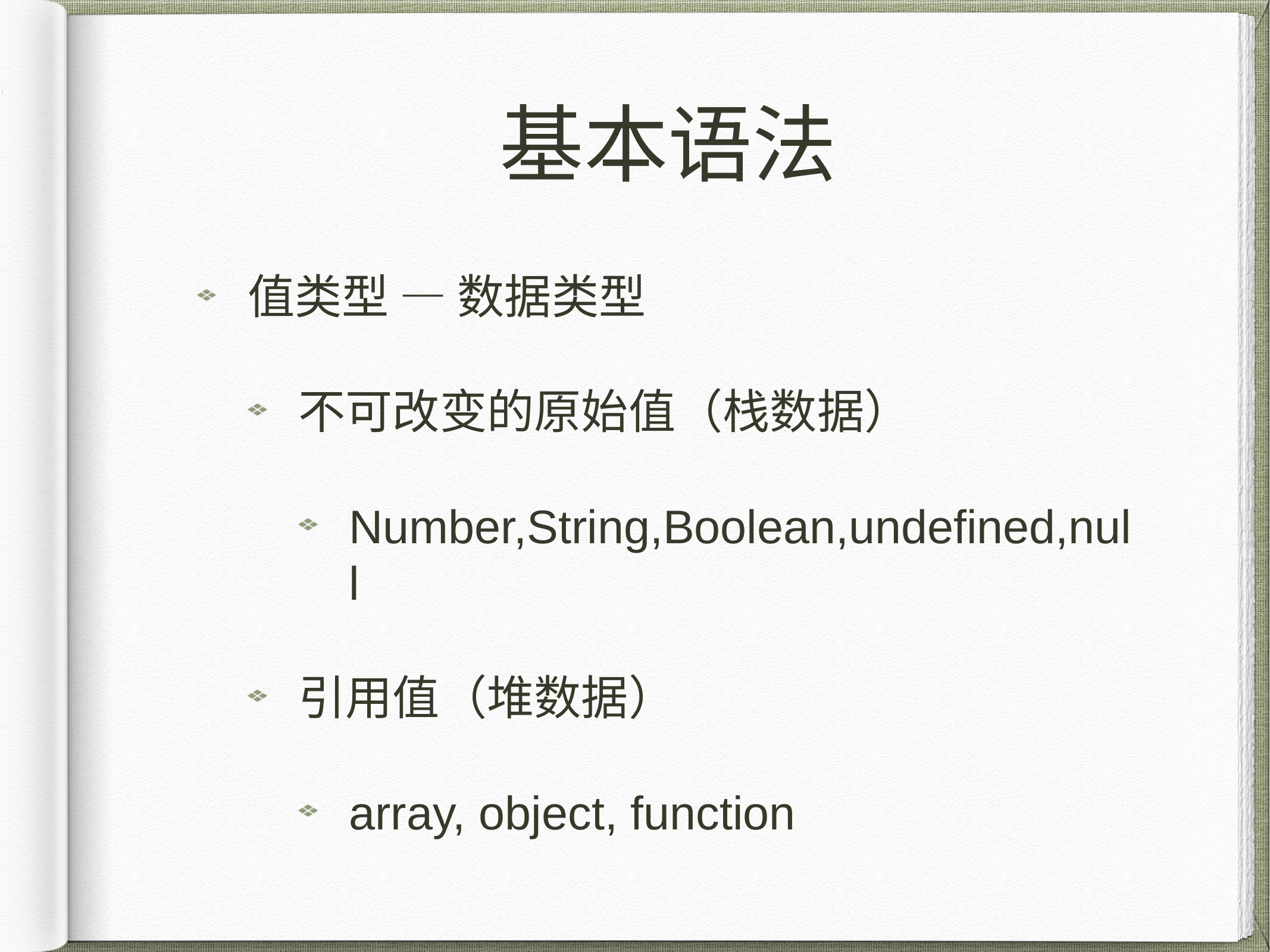

# 基本语法
值类型 — 数据类型
不可改变的原始值（栈数据）
Number,String,Boolean,undefined,null
引用值（堆数据）
array, object, function